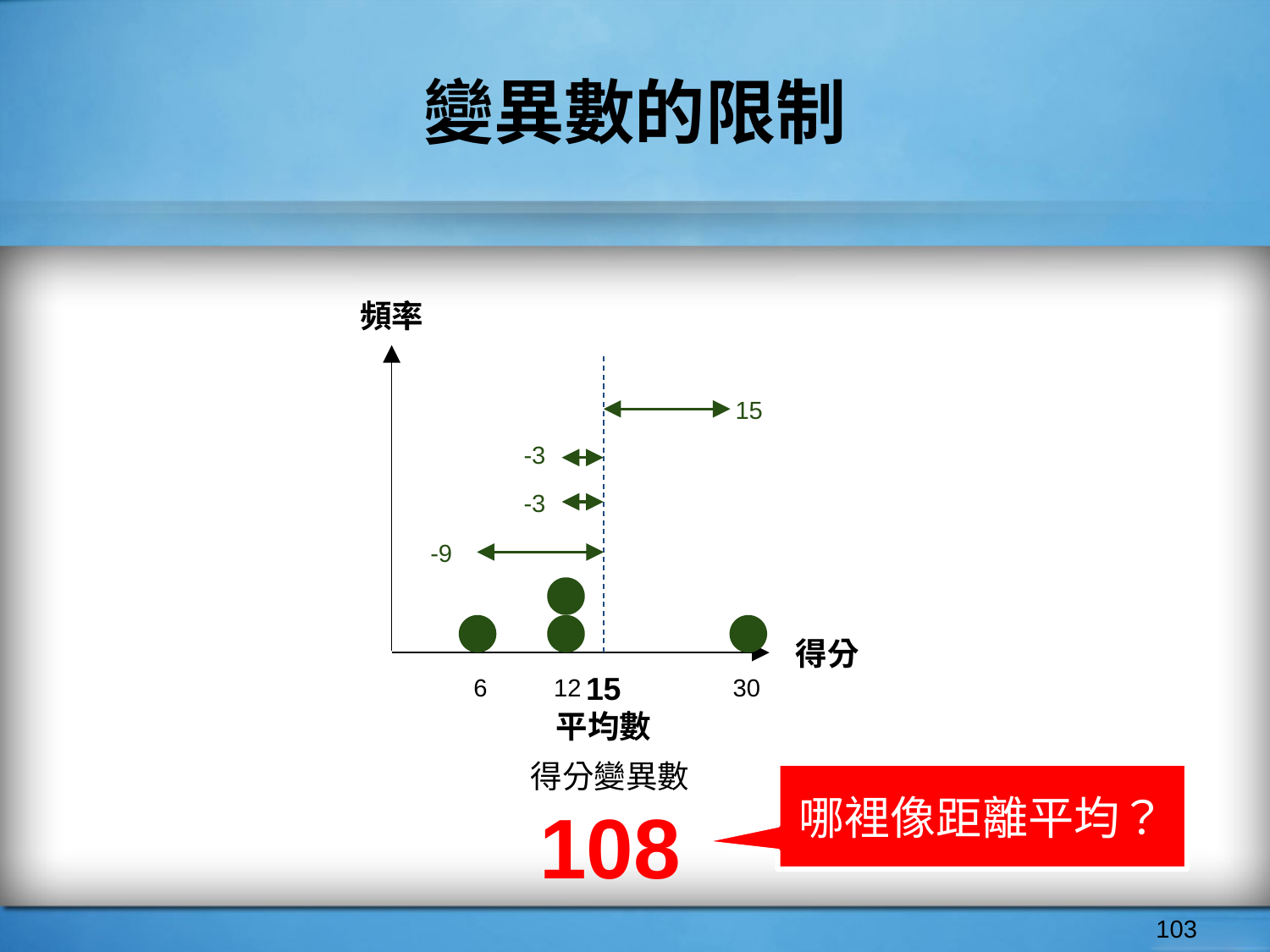

# 變異數的限制
頻率
15
-3
-3
-9

得分
6

15
平均數
12

30

得分變異數
108
哪裡像距離平均？
103